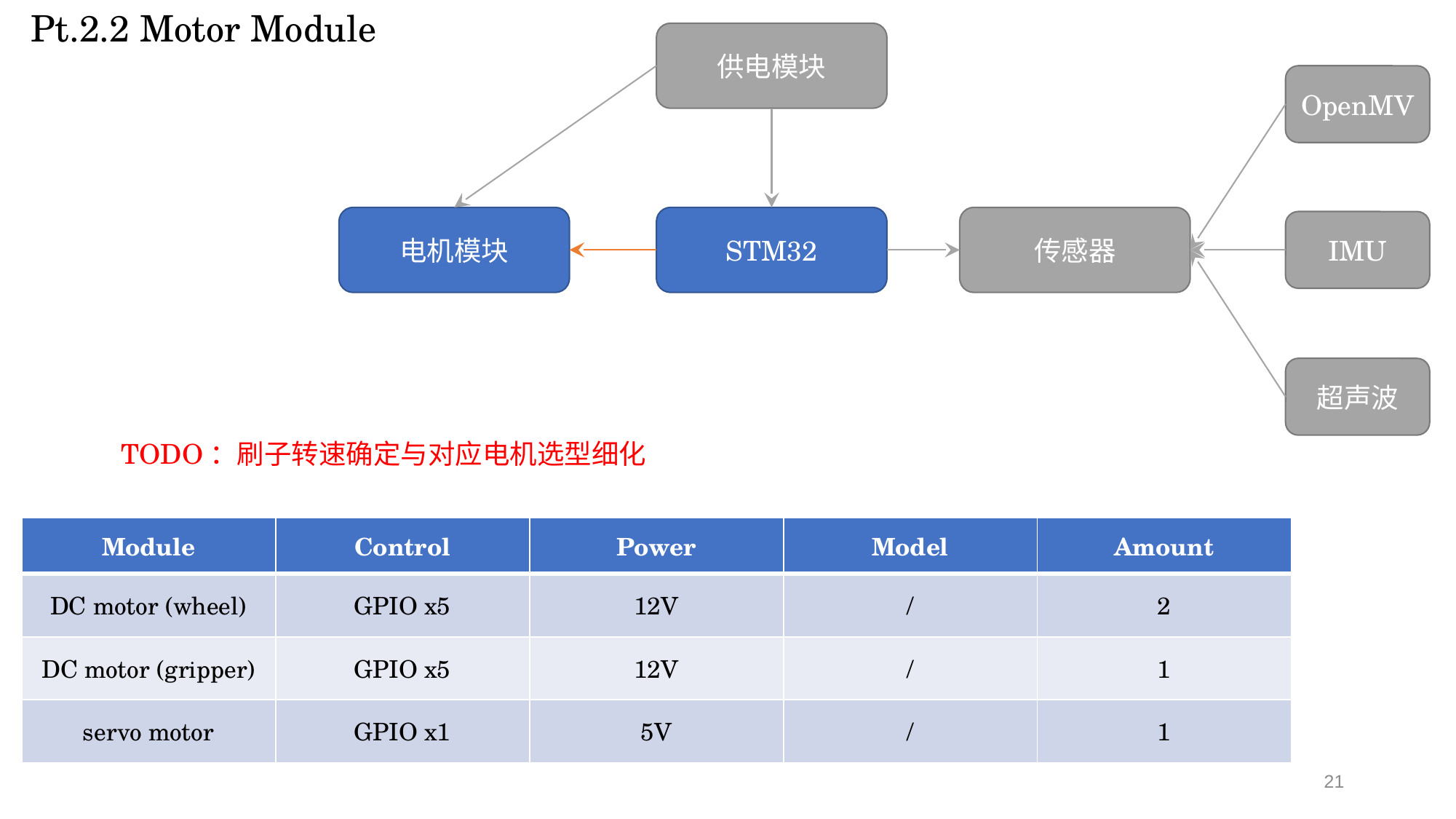

Pt.2.2 Motor Module
供电模块
OpenMV
电机模块
传感器
STM32
IMU
超声波
TODO：刷子转速确定与对应电机选型细化
| Module | Control | Power | Model | Amount |
| --- | --- | --- | --- | --- |
| DC motor (wheel) | GPIO x5 | 12V | / | 2 |
| DC motor (gripper) | GPIO x5 | 12V | / | 1 |
| servo motor | GPIO x1 | 5V | / | 1 |
21